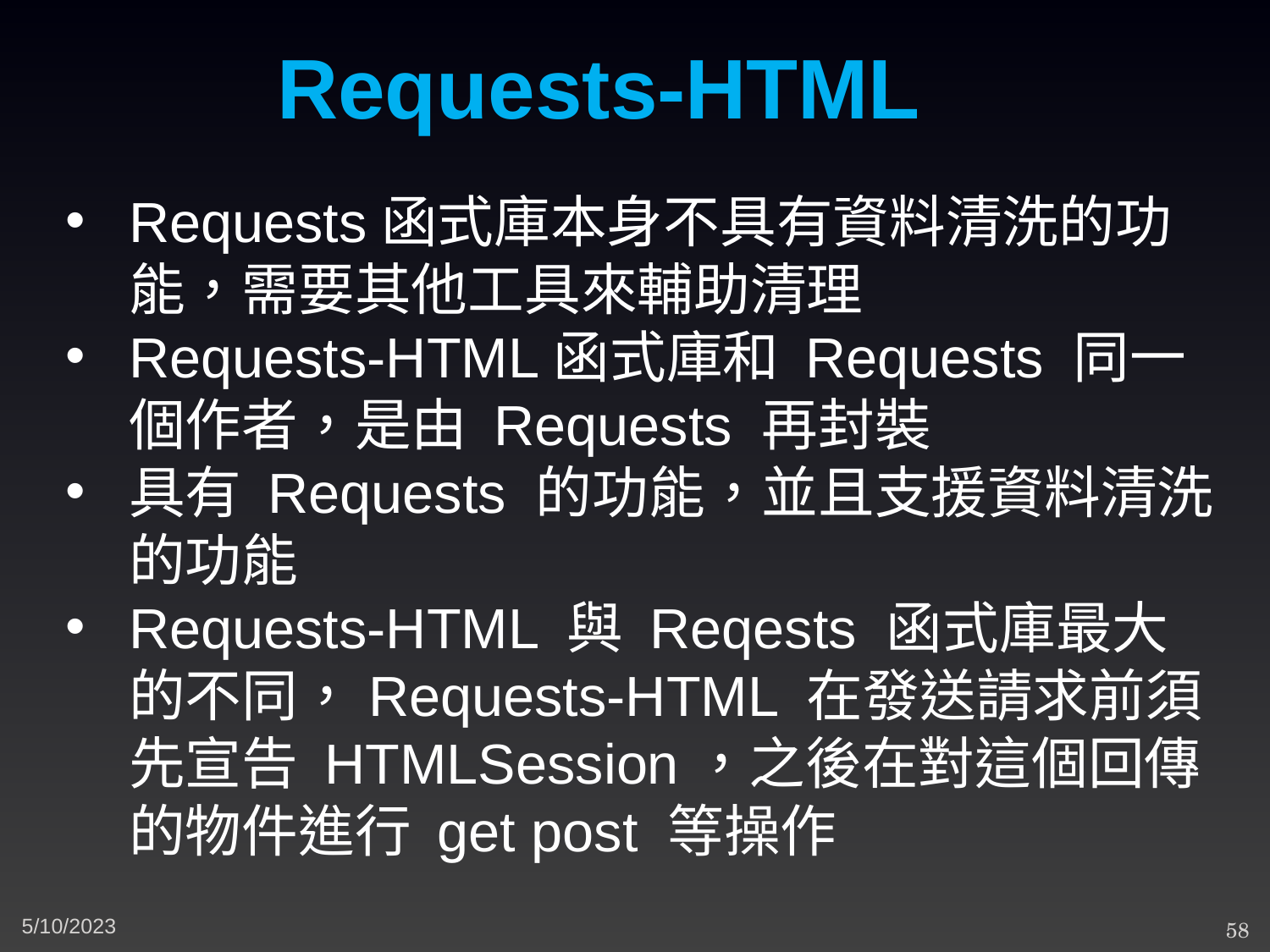

Requests-HTML
Requests函式庫本身不具有資料清洗的功能，需要其他工具來輔助清理
Requests-HTML函式庫和 Requests 同一個作者，是由 Requests 再封裝
具有 Requests 的功能，並且支援資料清洗的功能
Requests-HTML 與 Reqests 函式庫最大的不同，Requests-HTML 在發送請求前須先宣告 HTMLSession，之後在對這個回傳的物件進行 get post 等操作
5/10/2023
58